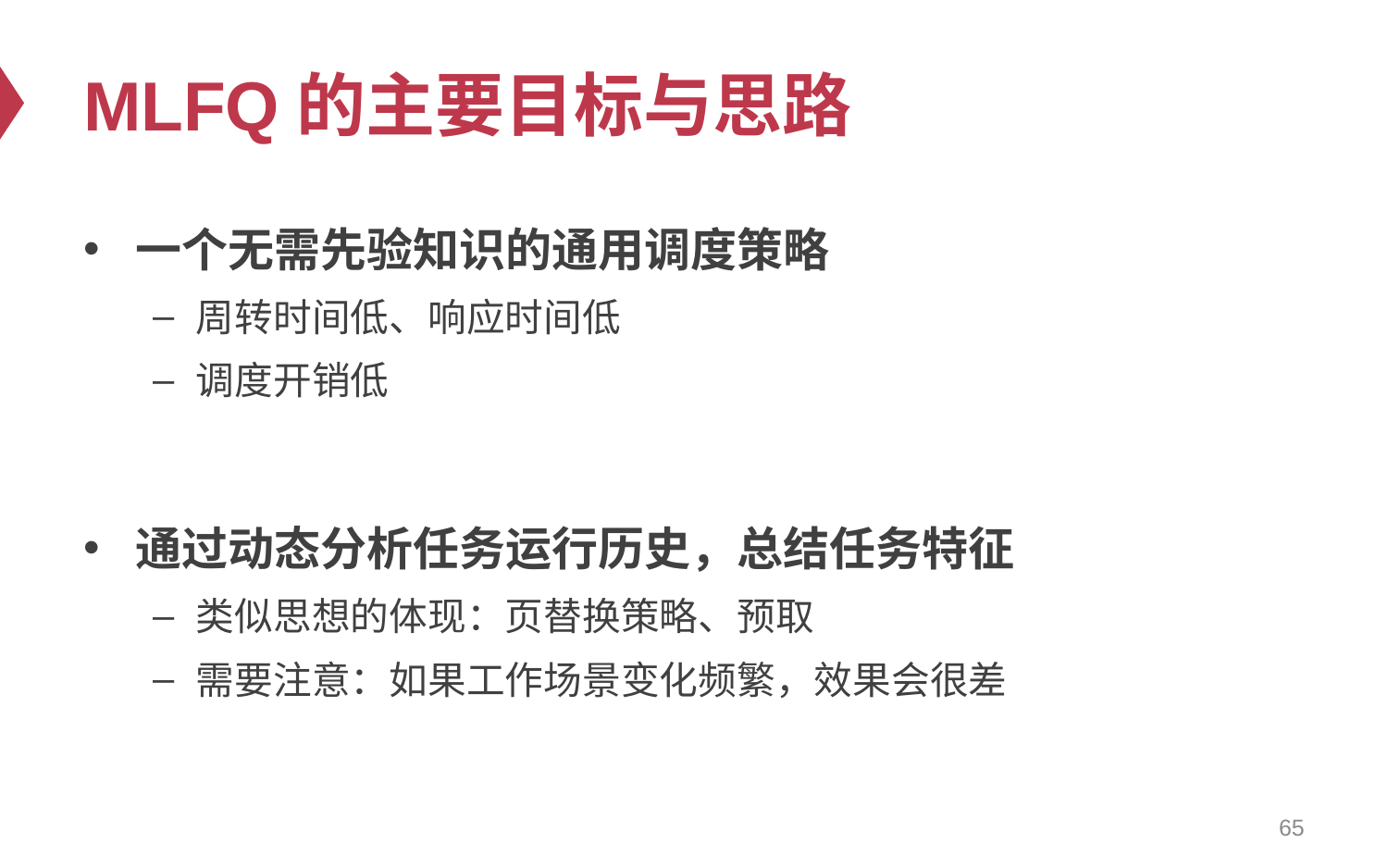

# MLFQ的主要目标与思路
一个无需先验知识的通用调度策略
周转时间低、响应时间低
调度开销低

通过动态分析任务运行历史，总结任务特征
类似思想的体现：页替换策略、预取
需要注意：如果工作场景变化频繁，效果会很差

65